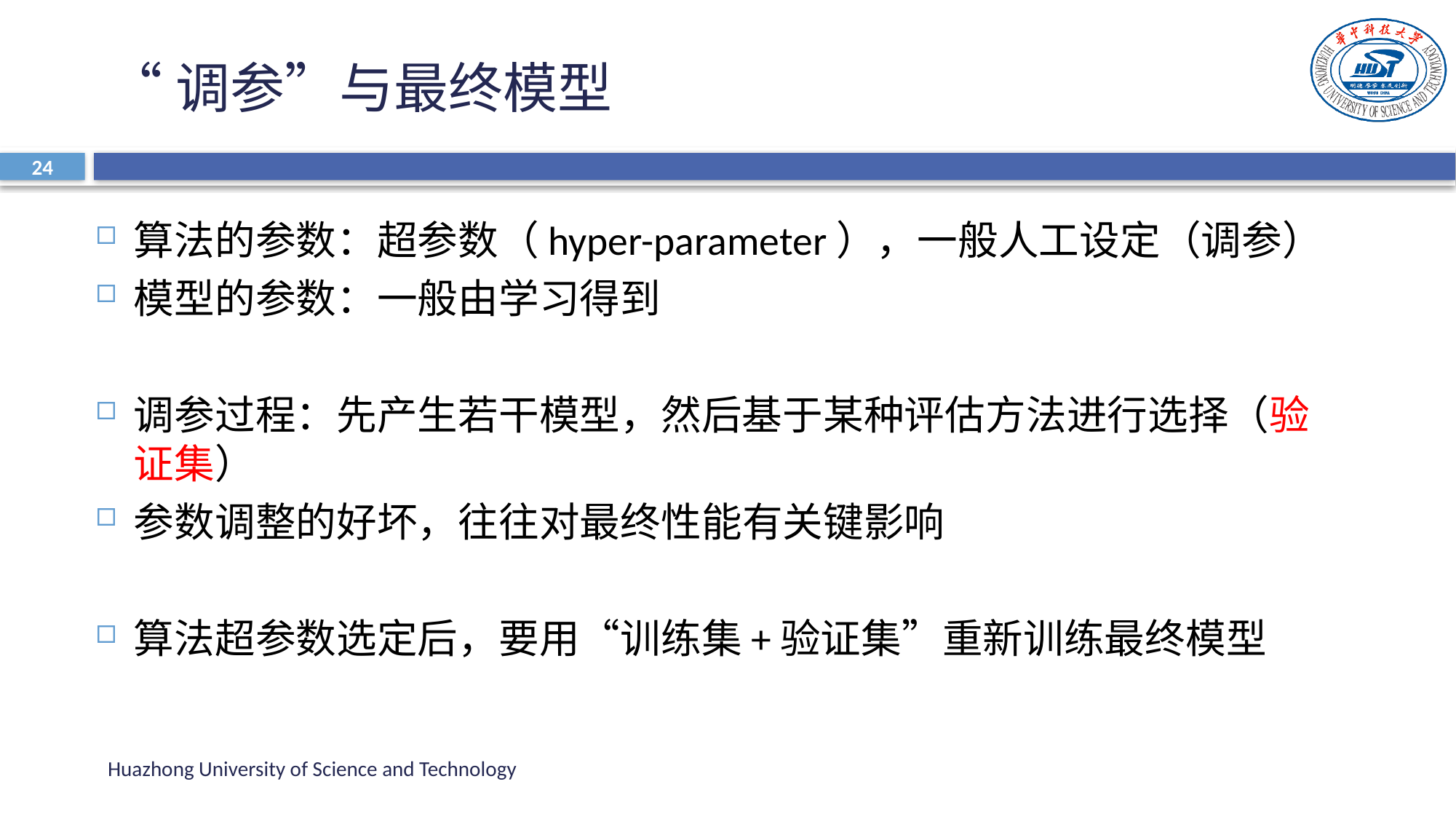

# “调参”与最终模型
24
算法的参数：超参数（hyper-parameter），一般人工设定（调参）
模型的参数：一般由学习得到

调参过程：先产生若干模型，然后基于某种评估方法进行选择（验证集）
参数调整的好坏，往往对最终性能有关键影响

算法超参数选定后，要用“训练集+验证集”重新训练最终模型
Huazhong University of Science and Technology